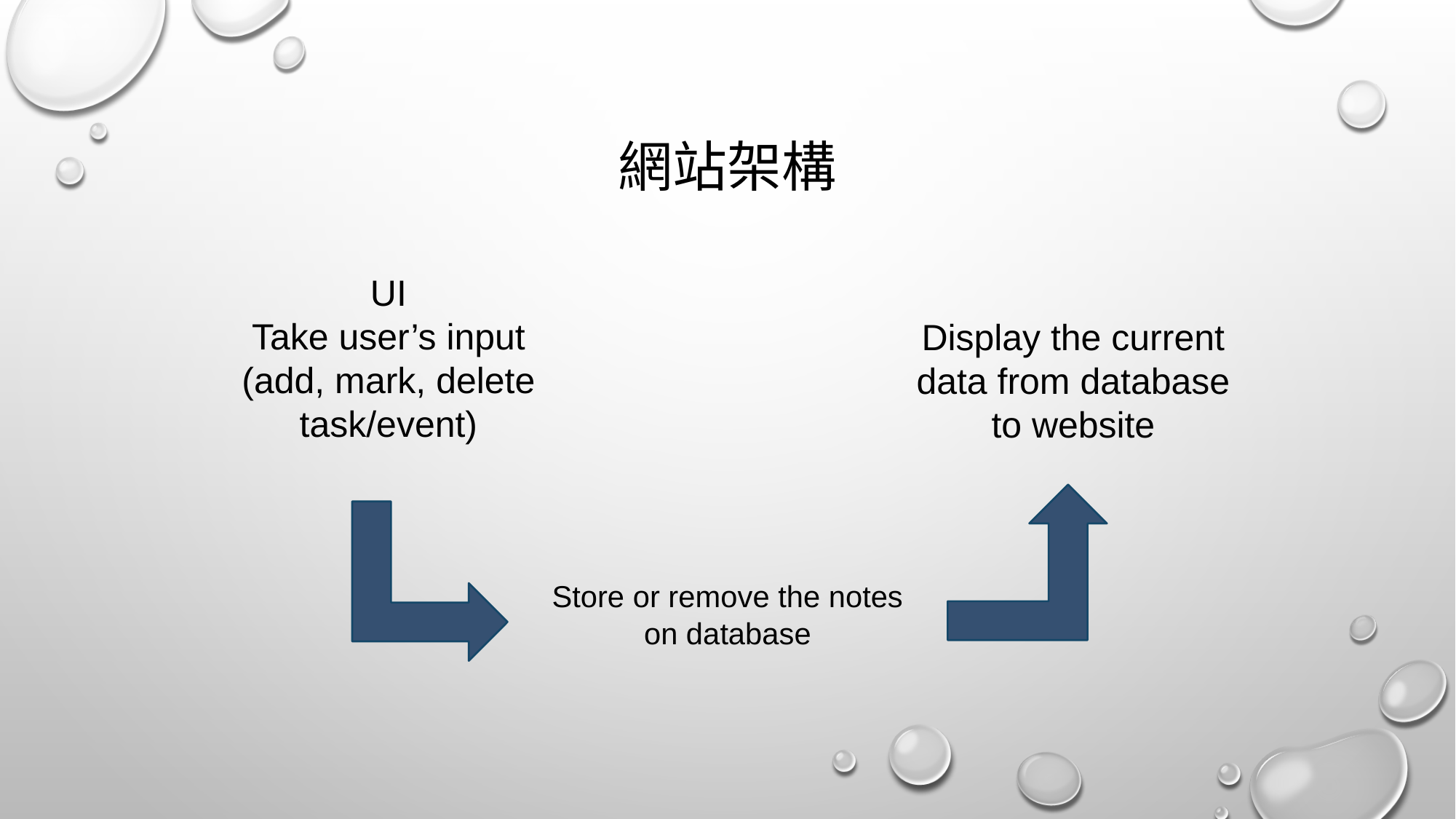

# 網站架構
UI
Take user’s input
(add, mark, delete task/event)
Display the current data from database to website

Store or remove the notes on database